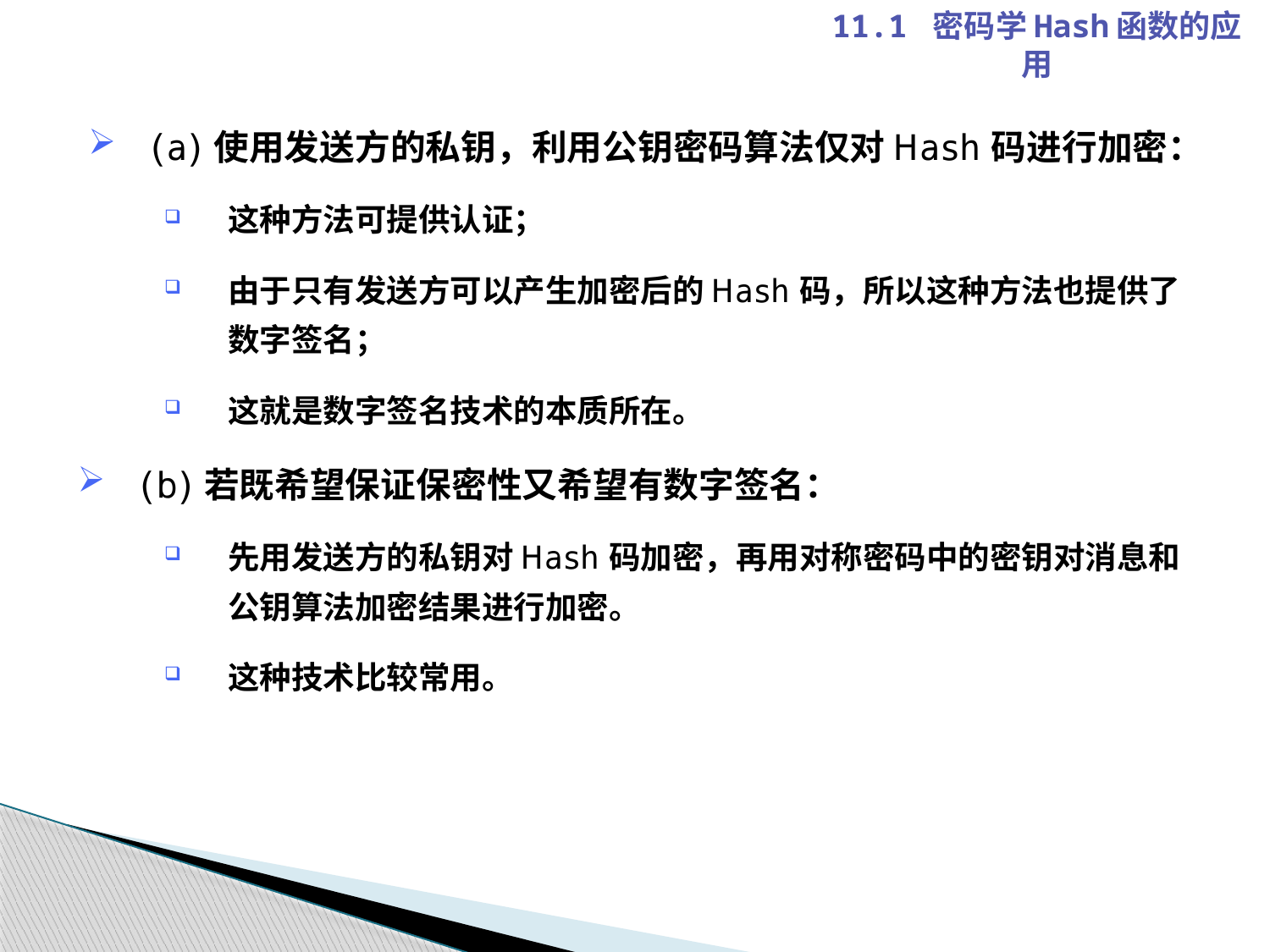

11.1 密码学Hash函数的应用
(a)使用发送方的私钥，利用公钥密码算法仅对Hash码进行加密：
这种方法可提供认证；
由于只有发送方可以产生加密后的Hash码，所以这种方法也提供了数字签名；
这就是数字签名技术的本质所在。
(b)若既希望保证保密性又希望有数字签名：
先用发送方的私钥对Hash码加密，再用对称密码中的密钥对消息和公钥算法加密结果进行加密。
这种技术比较常用。